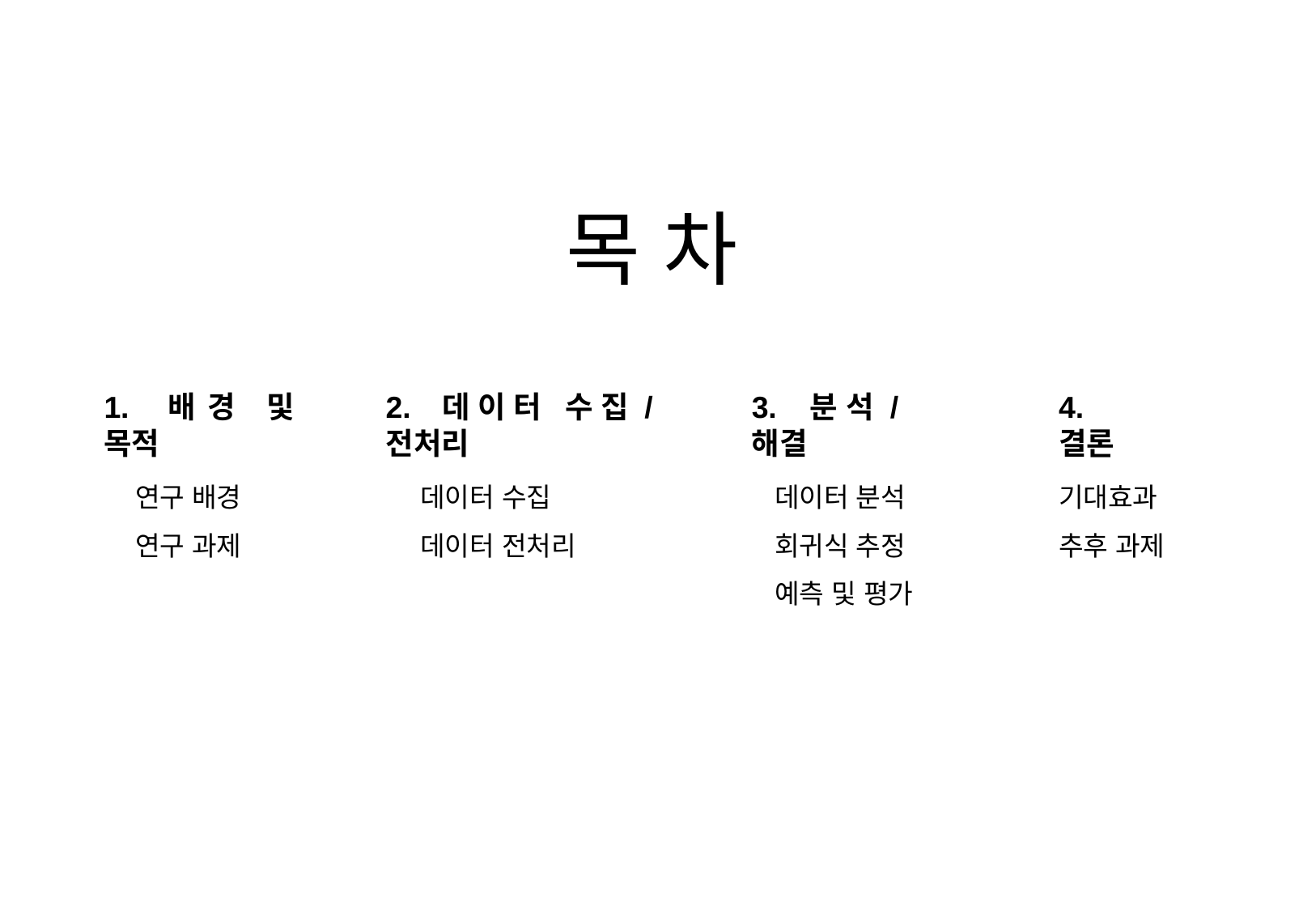

목 차
1. 배경 및 목적
2. 데이터 수집/전처리
3. 분석/해결
4. 결론
연구 배경
연구 과제
데이터 수집
데이터 전처리
데이터 분석
회귀식 추정
예측 및 평가
기대효과
추후 과제